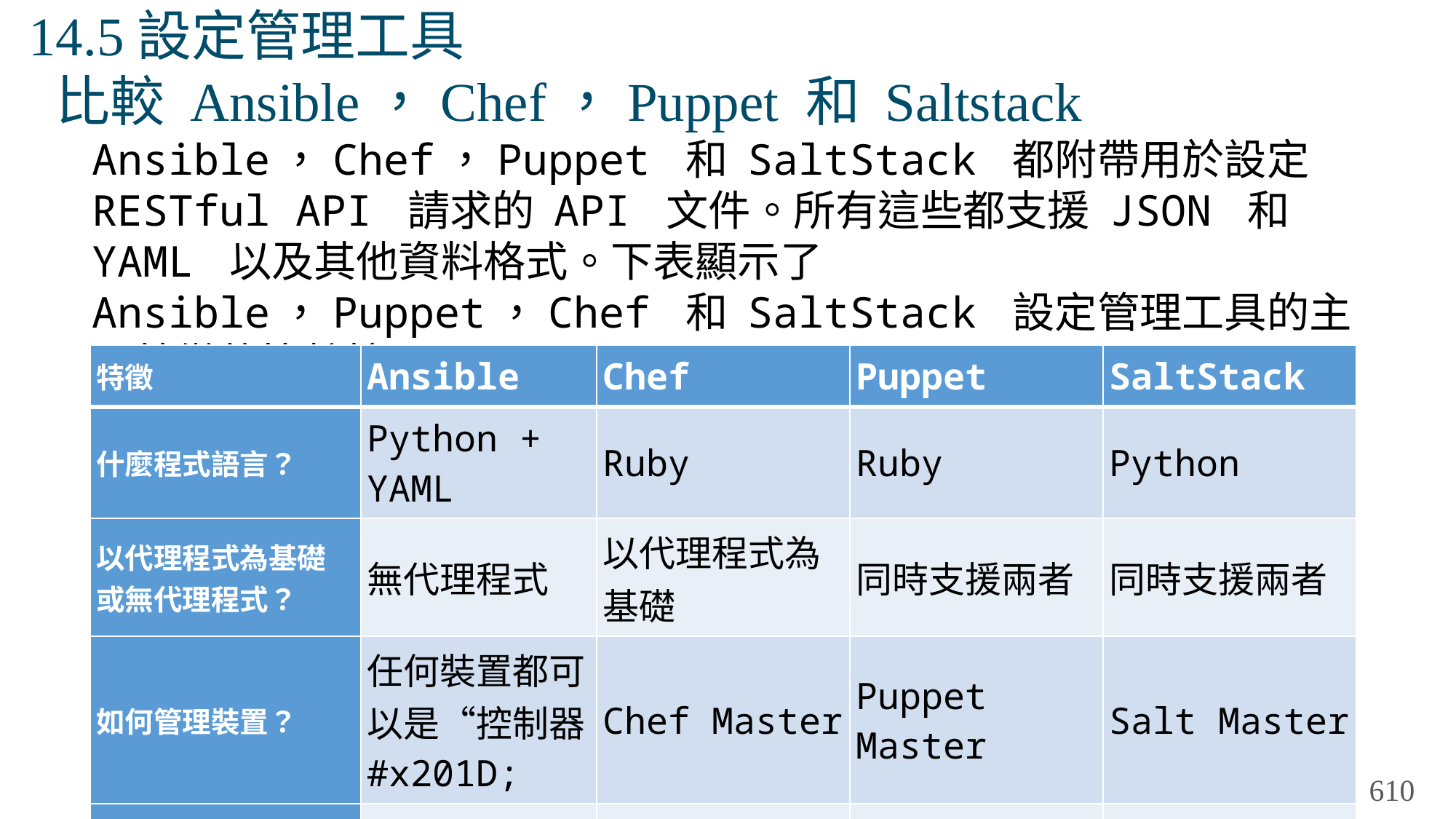

# 14.5設定管理工具 比較 Ansible，Chef，Puppet 和 Saltstack
Ansible，Chef，Puppet 和 SaltStack 都附帶用於設定 RESTful API 請求的 API 文件。所有這些都支援 JSON 和 YAML 以及其他資料格式。下表顯示了 Ansible，Puppet，Chef 和 SaltStack 設定管理工具的主要特徵的比較摘要。
| 特徵 | Ansible | Chef | Puppet | SaltStack |
| --- | --- | --- | --- | --- |
| 什麼程式語言？ | Python + YAML | Ruby | Ruby | Python |
| 以代理程式為基礎或無代理程式？ | 無代理程式 | 以代理程式為基礎 | 同時支援兩者 | 同時支援兩者 |
| 如何管理裝置？ | 任何裝置都可以是“控制器#x201D; | Chef Master | Puppet Master | Salt Master |
| 工具創建什麼？ | Playbook | Cookbook | Manifest | Pillar |
610